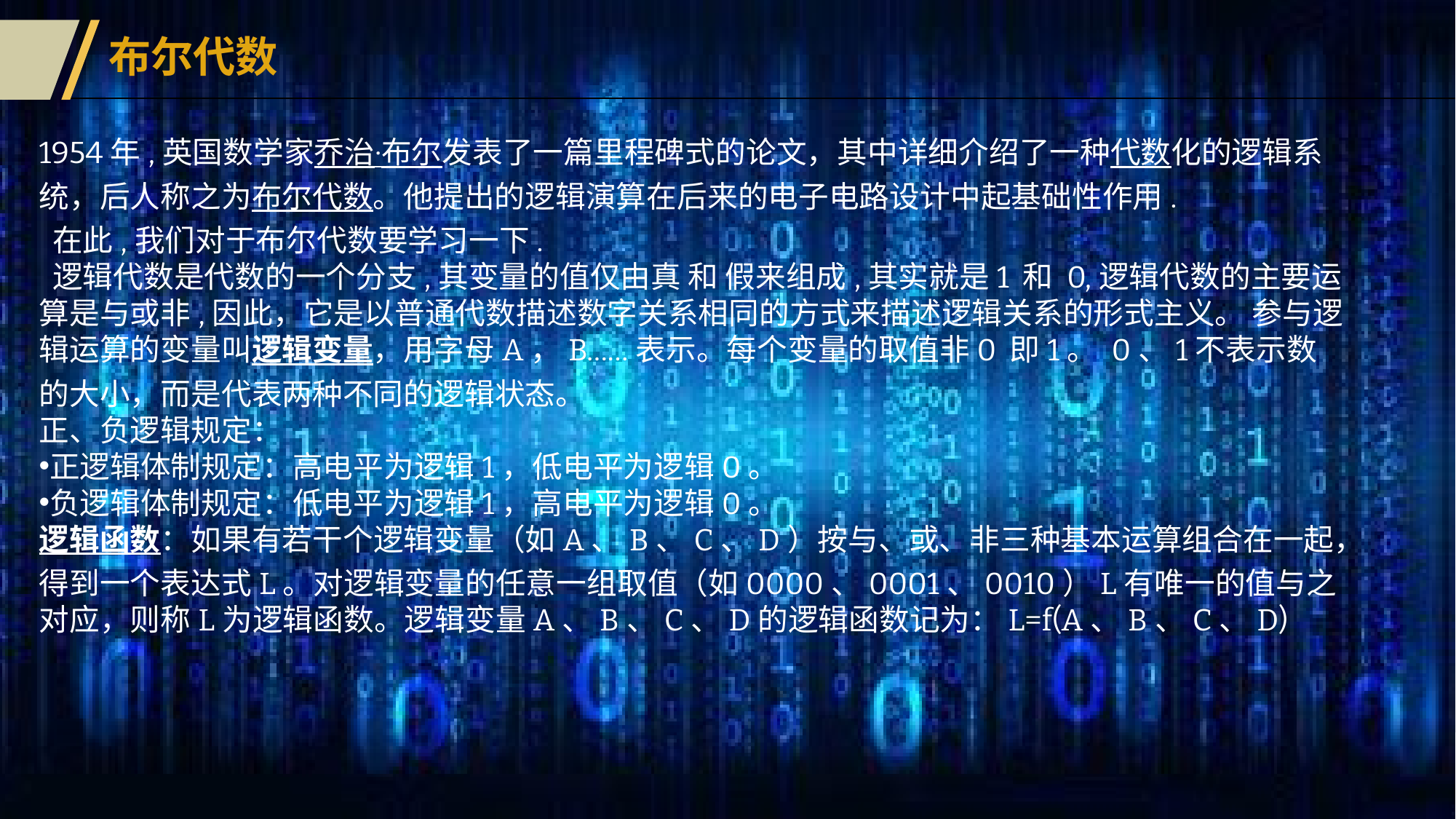

布尔代数
1954年,英国数学家乔治·布尔发表了一篇里程碑式的论文，其中详细介绍了一种代数化的逻辑系统，后人称之为布尔代数。他提出的逻辑演算在后来的电子电路设计中起基础性作用.
​ 在此,我们对于布尔代数要学习一下.
​ 逻辑代数是代数的一个分支,其变量的值仅由真 和 假来组成,其实就是1 和 0,逻辑代数的主要运算是与或非,因此，它是以普通代数描述数字关系相同的方式来描述逻辑关系的形式主义。​ 参与逻辑运算的变量叫逻辑变量，用字母A，B……表示。每个变量的取值非0 即1。 0、1不表示数的大小，而是代表两种不同的逻辑状态。
正、负逻辑规定：
正逻辑体制规定：高电平为逻辑1，低电平为逻辑0。
负逻辑体制规定：低电平为逻辑1，高电平为逻辑0。
逻辑函数：如果有若干个逻辑变量（如A、B、C、D）按与、或、非三种基本运算组合在一起，得到一个表达式L。对逻辑变量的任意一组取值（如0000、0001、0010）L有唯一的值与之对应，则称L为逻辑函数。逻辑变量A、B、C、D的逻辑函数记为：L=f(A、B、C、D)